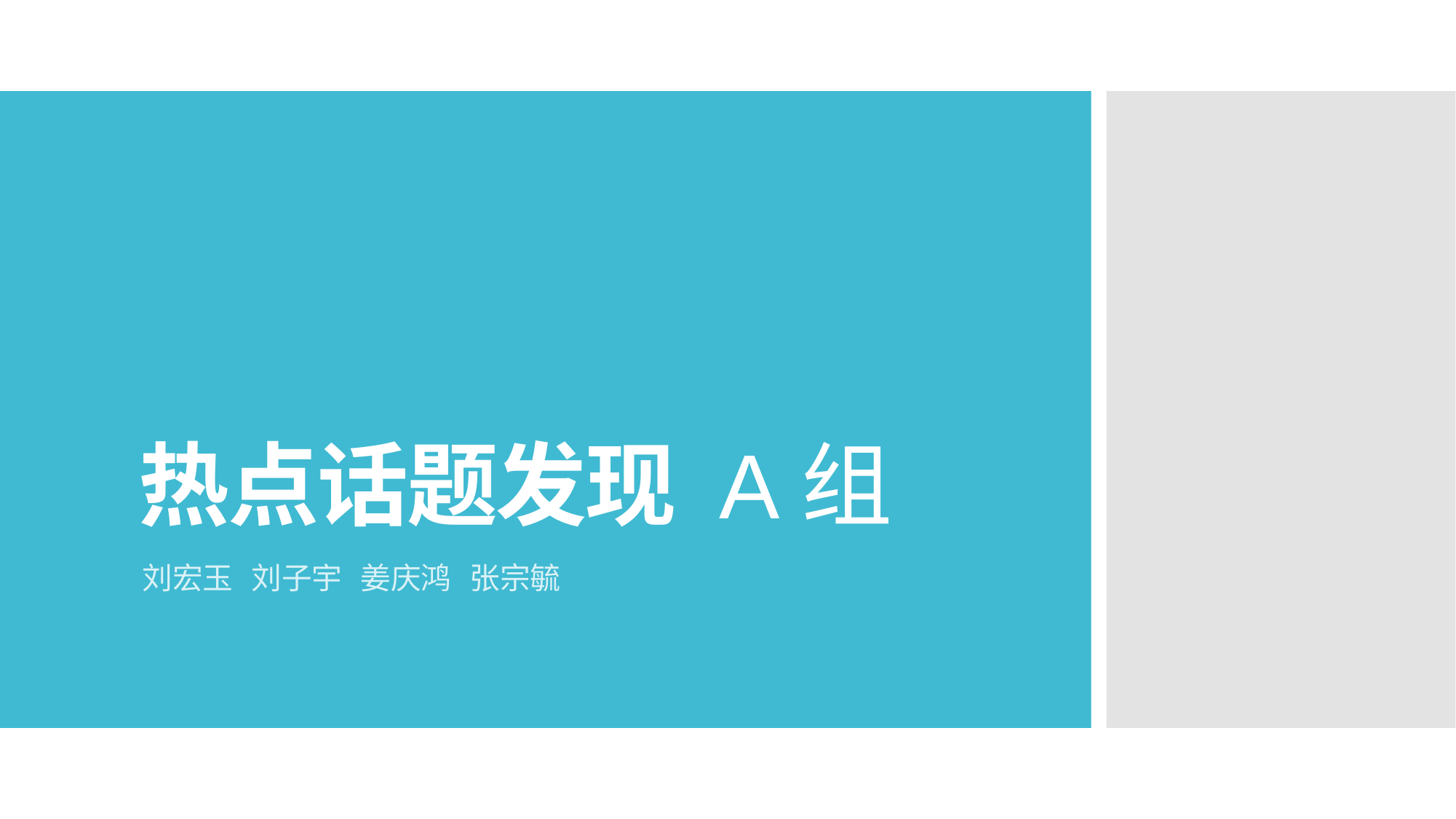

# 热点话题发现 A组
刘宏玉	刘子宇	姜庆鸿	张宗毓